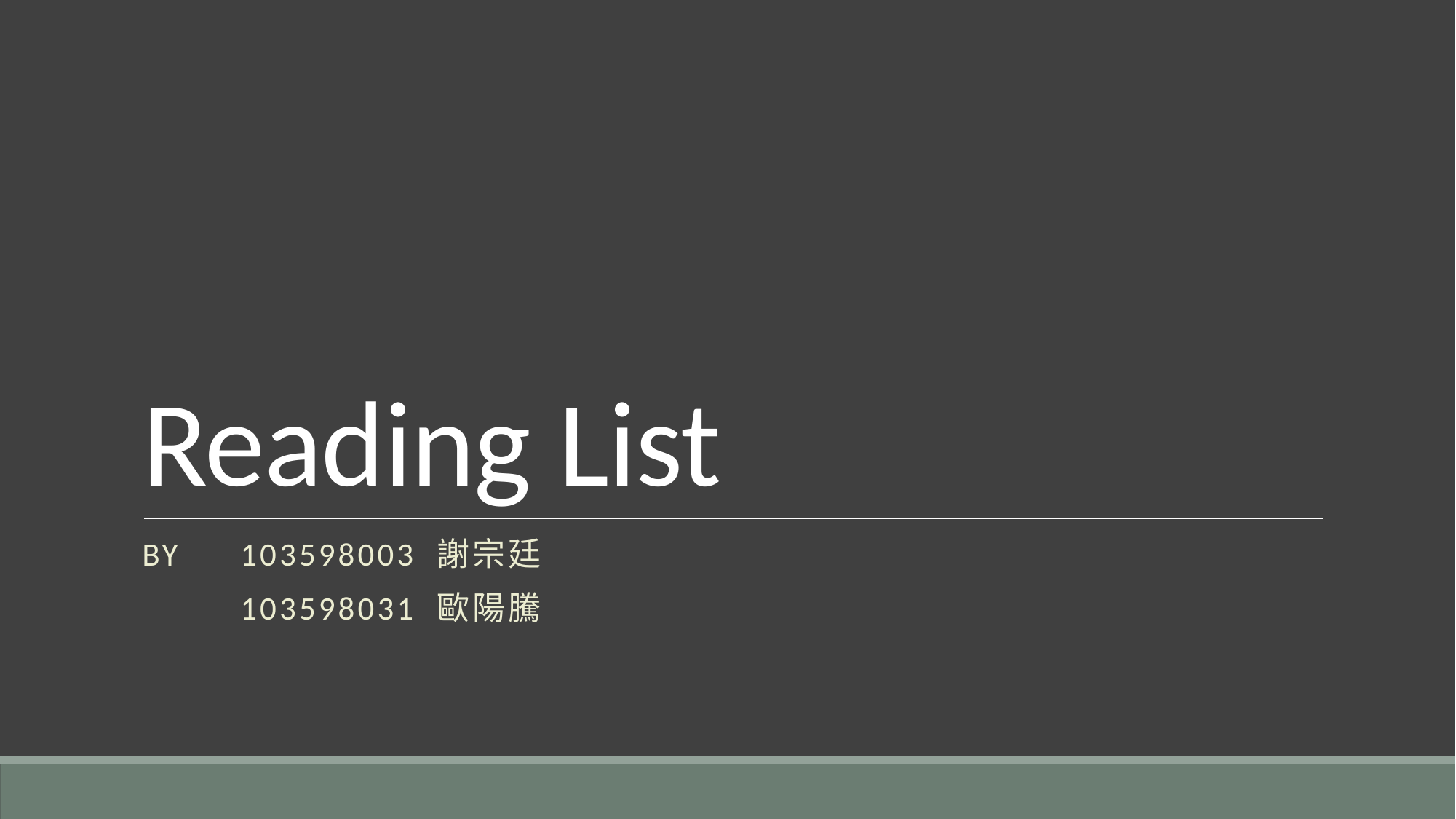

# Reading List
By 	103598003 	謝宗廷
	103598031	歐陽騰